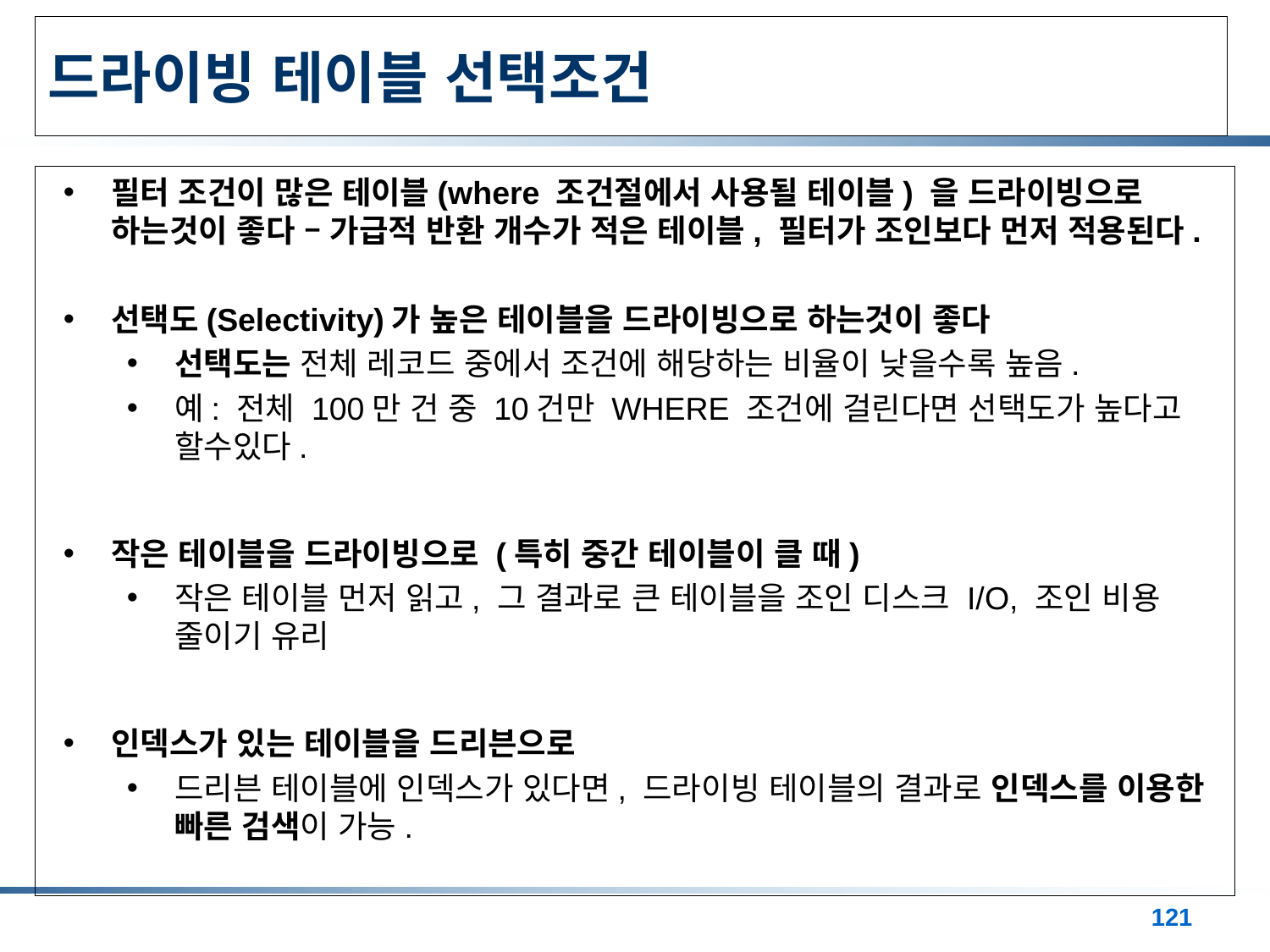

# 드라이빙 테이블 선택조건
필터 조건이 많은 테이블(where 조건절에서 사용될 테이블) 을 드라이빙으로 하는것이 좋다 – 가급적 반환 개수가 적은 테이블, 필터가 조인보다 먼저 적용된다.

선택도(Selectivity)가 높은 테이블을 드라이빙으로 하는것이 좋다
선택도는 전체 레코드 중에서 조건에 해당하는 비율이 낮을수록 높음.
예: 전체 100만 건 중 10건만 WHERE 조건에 걸린다면 선택도가 높다고 할수있다.

작은 테이블을 드라이빙으로 (특히 중간 테이블이 클 때)
작은 테이블 먼저 읽고, 그 결과로 큰 테이블을 조인 디스크 I/O, 조인 비용 줄이기 유리

인덱스가 있는 테이블을 드리븐으로
드리븐 테이블에 인덱스가 있다면, 드라이빙 테이블의 결과로 인덱스를 이용한 빠른 검색이 가능.